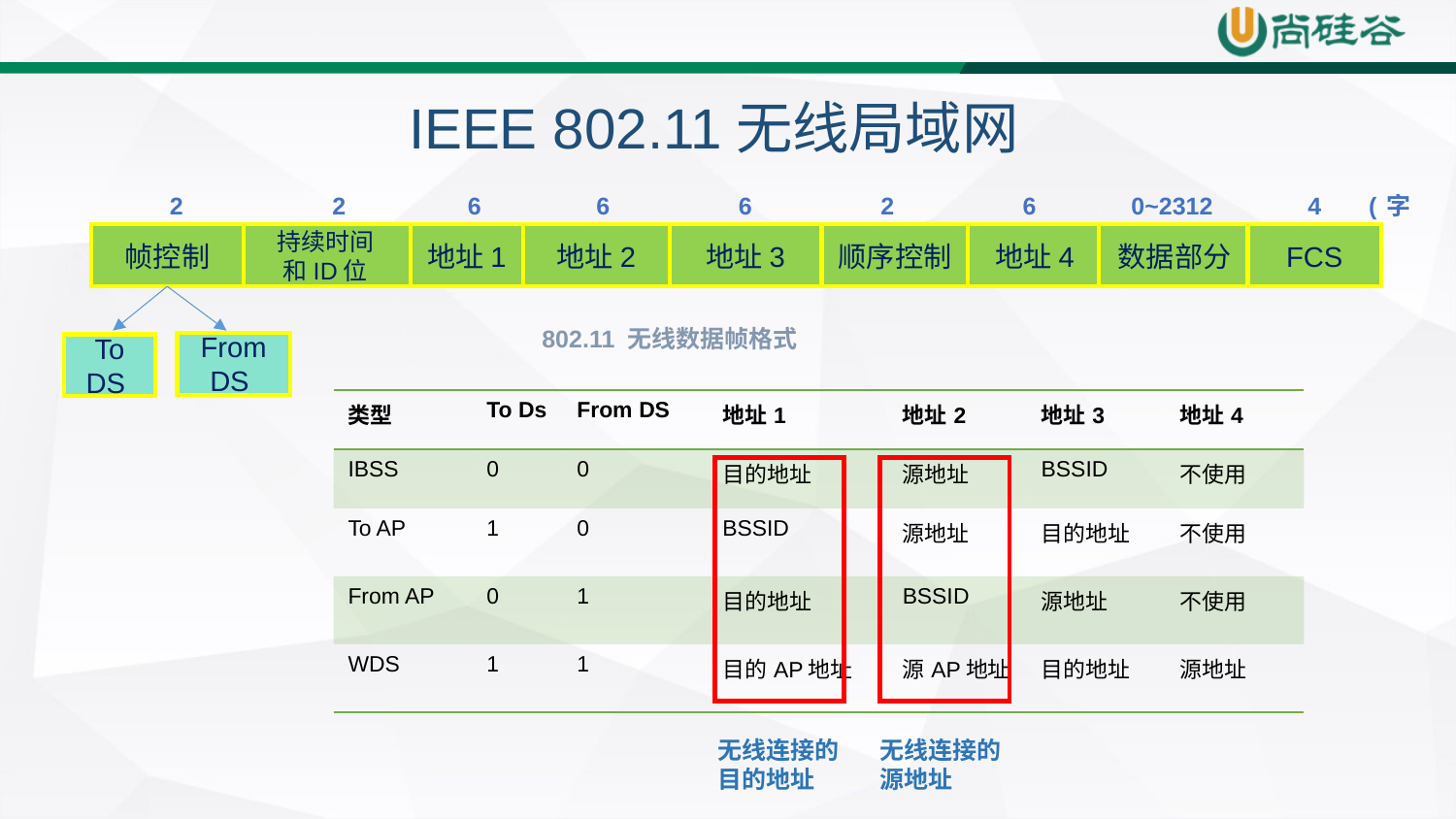

IEEE 802.11无线局域网
2                      2                  6                 6                   6                   2                   6              0~2312              4       (字节)
帧控制
持续时间
和ID位
地址1
地址2
地址3
顺序控制
地址4
数据部分
FCS
802.11 无线数据帧格式
From DS
To DS
| 类型 | To Ds | From DS | 地址1 | 地址2 | 地址3 | 地址4 |
| --- | --- | --- | --- | --- | --- | --- |
| IBSS | 0 | 0 | 目的地址 | 源地址 | BSSID | 不使用 |
| To AP | 1 | 0 | BSSID | 源地址 | 目的地址 | 不使用 |
| From AP | 0 | 1 | 目的地址 | BSSID | 源地址 | 不使用 |
| WDS | 1 | 1 | 目的AP地址 | 源AP地址 | 目的地址 | 源地址 |

无线连接的
源地址
无线连接的
目的地址